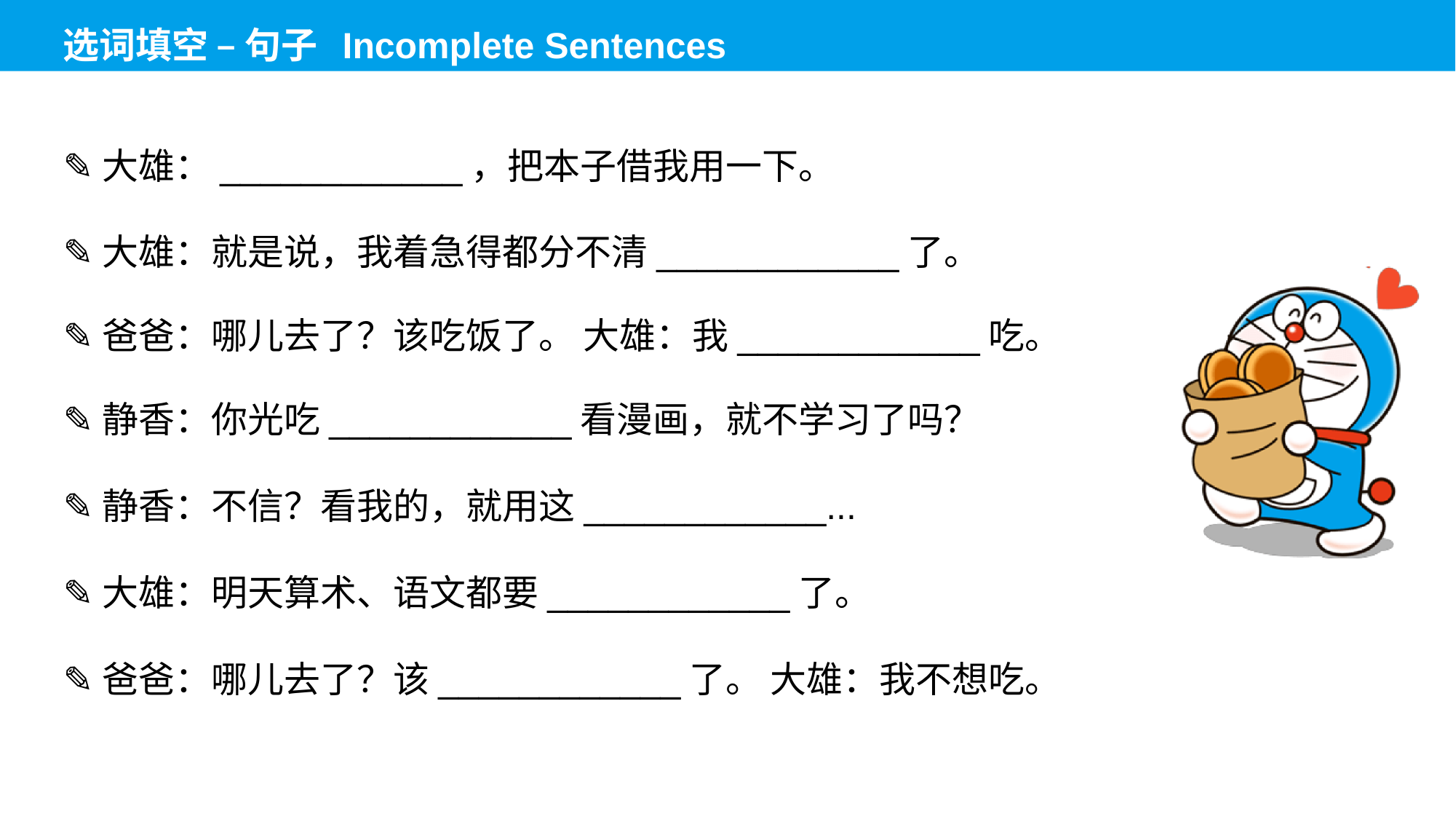

✎大雄：____________，把本子借我用一下。
✎大雄：就是说，我着急得都分不清____________了。
✎爸爸：哪儿去了？该吃饭了。 大雄：我____________吃。
✎静香：你光吃____________看漫画，就不学习了吗？
✎静香：不信？看我的，就用这____________...
✎大雄：明天算术、语文都要____________了。
✎爸爸：哪儿去了？该____________了。 大雄：我不想吃。